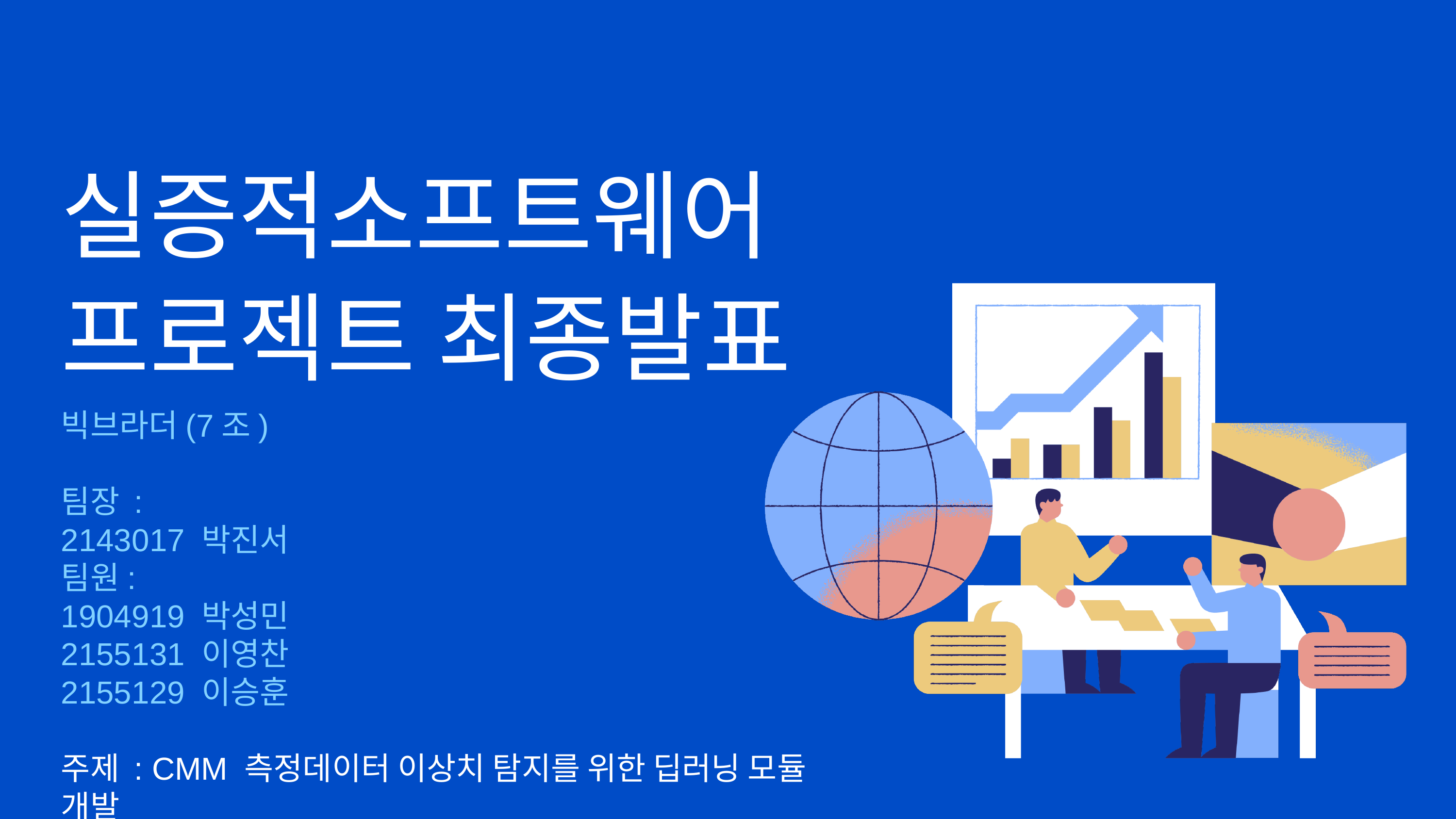

실증적소프트웨어프로젝트 최종발표
빅브라더(7조)

팀장 :
2143017 박진서
팀원:
1904919 박성민
2155131 이영찬
2155129 이승훈

주제 : CMM 측정데이터 이상치 탐지를 위한 딥러닝 모듈 개발